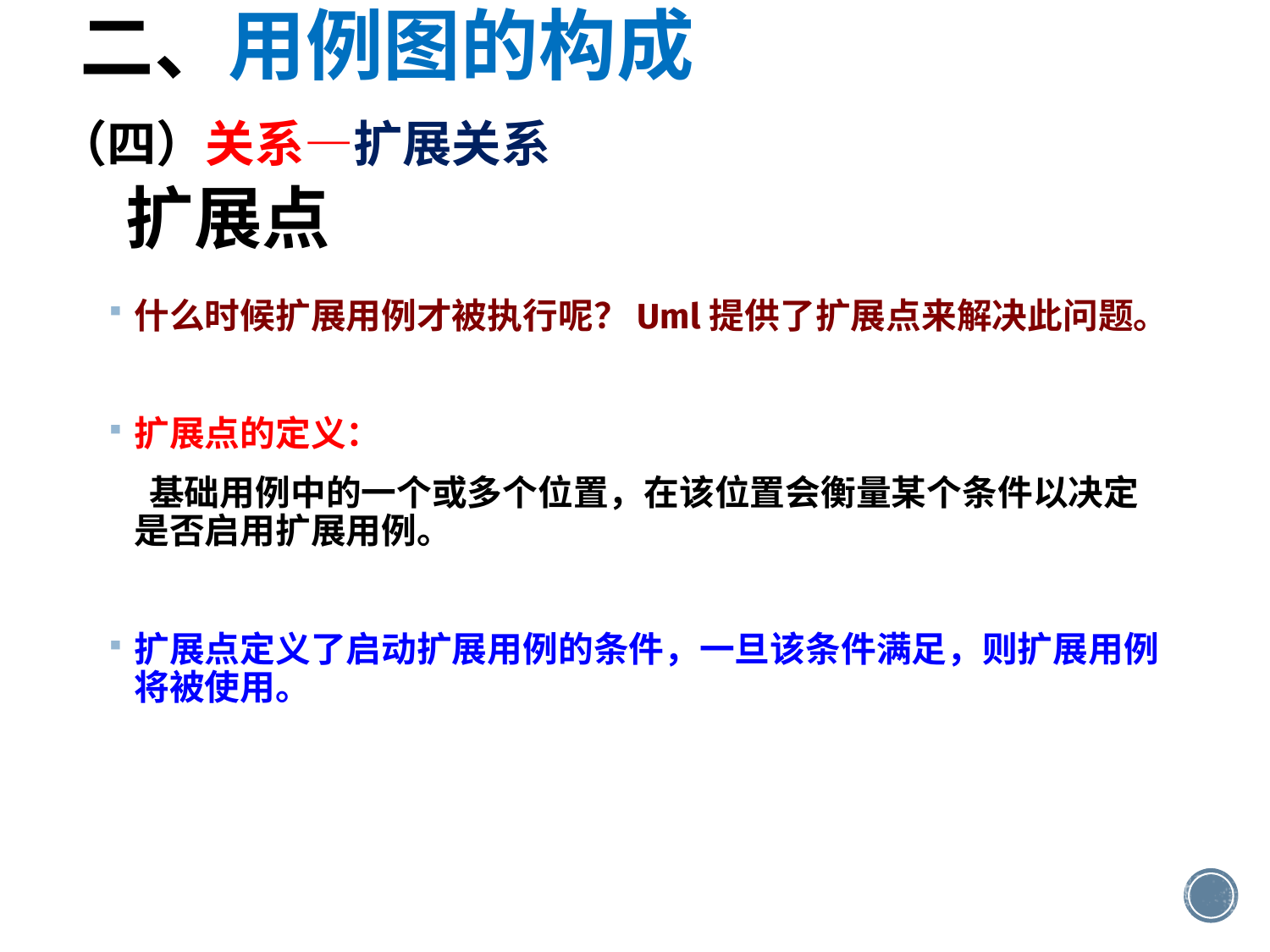

二、用例图的构成
（四）关系—扩展关系
# 扩展点
什么时候扩展用例才被执行呢？Uml提供了扩展点来解决此问题。

扩展点的定义：
    基础用例中的一个或多个位置，在该位置会衡量某个条件以决定是否启用扩展用例。

扩展点定义了启动扩展用例的条件，一旦该条件满足，则扩展用例将被使用。